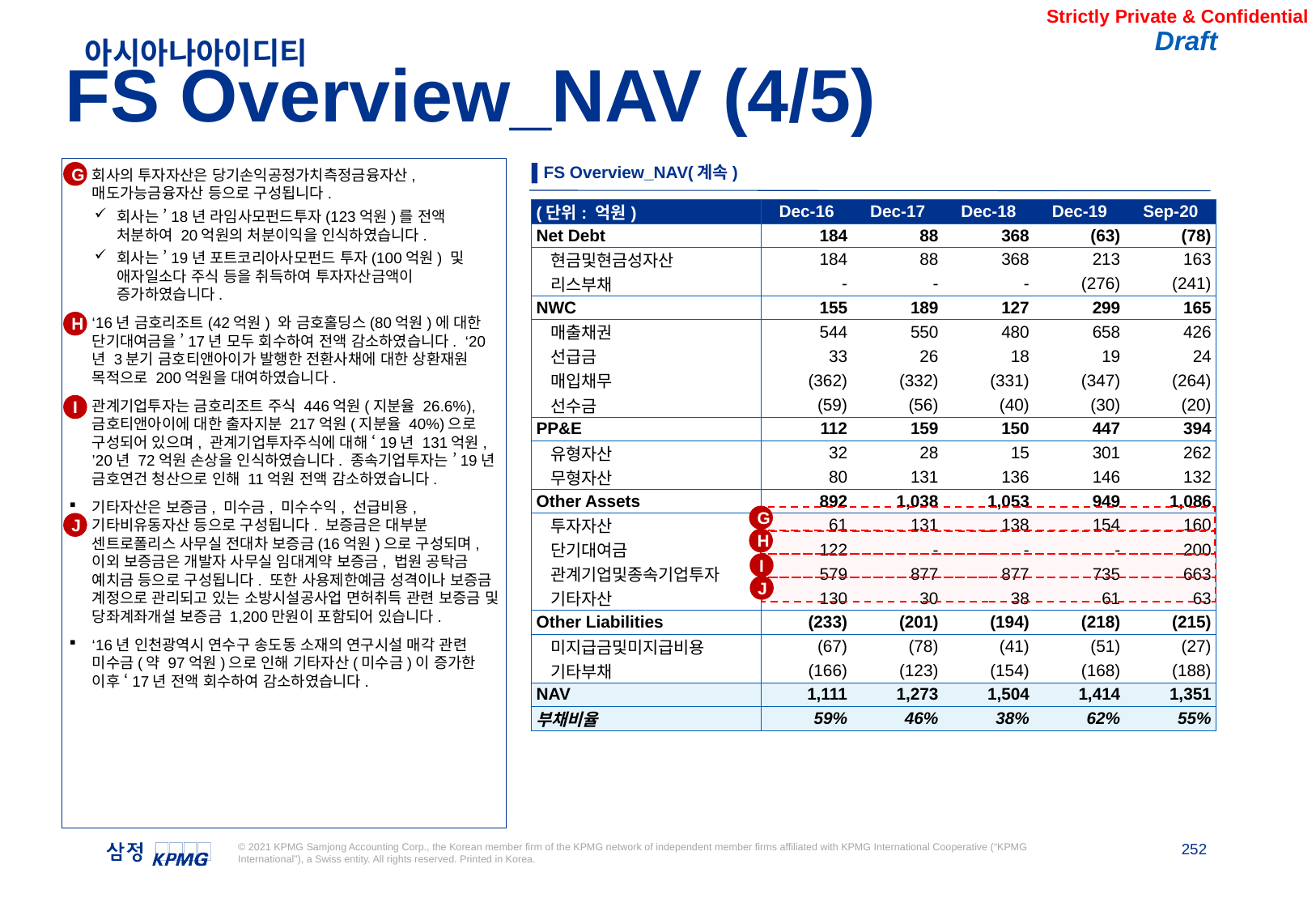

아시아나아이디티
FS Overview_NAV (4/5)
▌FS Overview_NAV(계속)
회사의 투자자산은 당기손익공정가치측정금융자산, 매도가능금융자산 등으로 구성됩니다.
회사는 ’18년 라임사모펀드투자(123억원)를 전액 처분하여 20억원의 처분이익을 인식하였습니다.
회사는 ’19년 포트코리아사모펀드 투자(100억원) 및 애자일소다 주식 등을 취득하여 투자자산금액이 증가하였습니다.

‘16년 금호리조트(42억원) 와 금호홀딩스(80억원)에 대한 단기대여금을 ’17년 모두 회수하여 전액 감소하였습니다.  ‘20년 3분기 금호티앤아이가 발행한 전환사채에 대한 상환재원 목적으로 200억원을 대여하였습니다.

관계기업투자는 금호리조트 주식 446억원(지분율 26.6%),  금호티앤아이에 대한 출자지분 217억원(지분율 40%)으로 구성되어 있으며, 관계기업투자주식에 대해 ‘19년 131억원, ’20년 72억원 손상을 인식하였습니다. 종속기업투자는 ’19년 금호연건 청산으로 인해 11억원 전액 감소하였습니다.

기타자산은 보증금, 미수금, 미수수익, 선급비용, 기타비유동자산 등으로 구성됩니다. 보증금은 대부분 센트로폴리스 사무실 전대차 보증금(16억원)으로 구성되며, 이외 보증금은 개발자 사무실 임대계약 보증금, 법원 공탁금 예치금 등으로 구성됩니다. 또한 사용제한예금 성격이나 보증금 계정으로 관리되고 있는 소방시설공사업 면허취득 관련 보증금 및 당좌계좌개설 보증금 1,200만원이 포함되어 있습니다.

‘16년 인천광역시 연수구 송도동 소재의 연구시설 매각 관련 미수금(약 97억원)으로 인해 기타자산(미수금)이 증가한 이후 ‘17년 전액 회수하여 감소하였습니다.

G

| (단위: 억원) | Dec-16 | Dec-17 | Dec-18 | Dec-19 | Sep-20 |
| --- | --- | --- | --- | --- | --- |
| Net Debt | 184 | 88 | 368 | (63) | (78) |
| 현금및현금성자산 | 184 | 88 | 368 | 213 | 163 |
| 리스부채 | - | - | - | (276) | (241) |
| NWC | 155 | 189 | 127 | 299 | 165 |
| 매출채권 | 544 | 550 | 480 | 658 | 426 |
| 선급금 | 33 | 26 | 18 | 19 | 24 |
| 매입채무 | (362) | (332) | (331) | (347) | (264) |
| 선수금 | (59) | (56) | (40) | (30) | (20) |
| PP&E | 112 | 159 | 150 | 447 | 394 |
| 유형자산 | 32 | 28 | 15 | 301 | 262 |
| 무형자산 | 80 | 131 | 136 | 146 | 132 |
| Other Assets | 892 | 1,038 | 1,053 | 949 | 1,086 |
| 투자자산 | 61 | 131 | 138 | 154 | 160 |
| 단기대여금 | 122 | - | - | - | 200 |
| 관계기업및종속기업투자 | 579 | 877 | 877 | 735 | 663 |
| 기타자산 | 130 | 30 | 38 | 61 | 63 |
| Other Liabilities | (233) | (201) | (194) | (218) | (215) |
| 미지급금및미지급비용 | (67) | (78) | (41) | (51) | (27) |
| 기타부채 | (166) | (123) | (154) | (168) | (188) |
| NAV | 1,111 | 1,273 | 1,504 | 1,414 | 1,351 |
| 부채비율 | 59% | 46% | 38% | 62% | 55% |
H
I
G

J
H

I

J